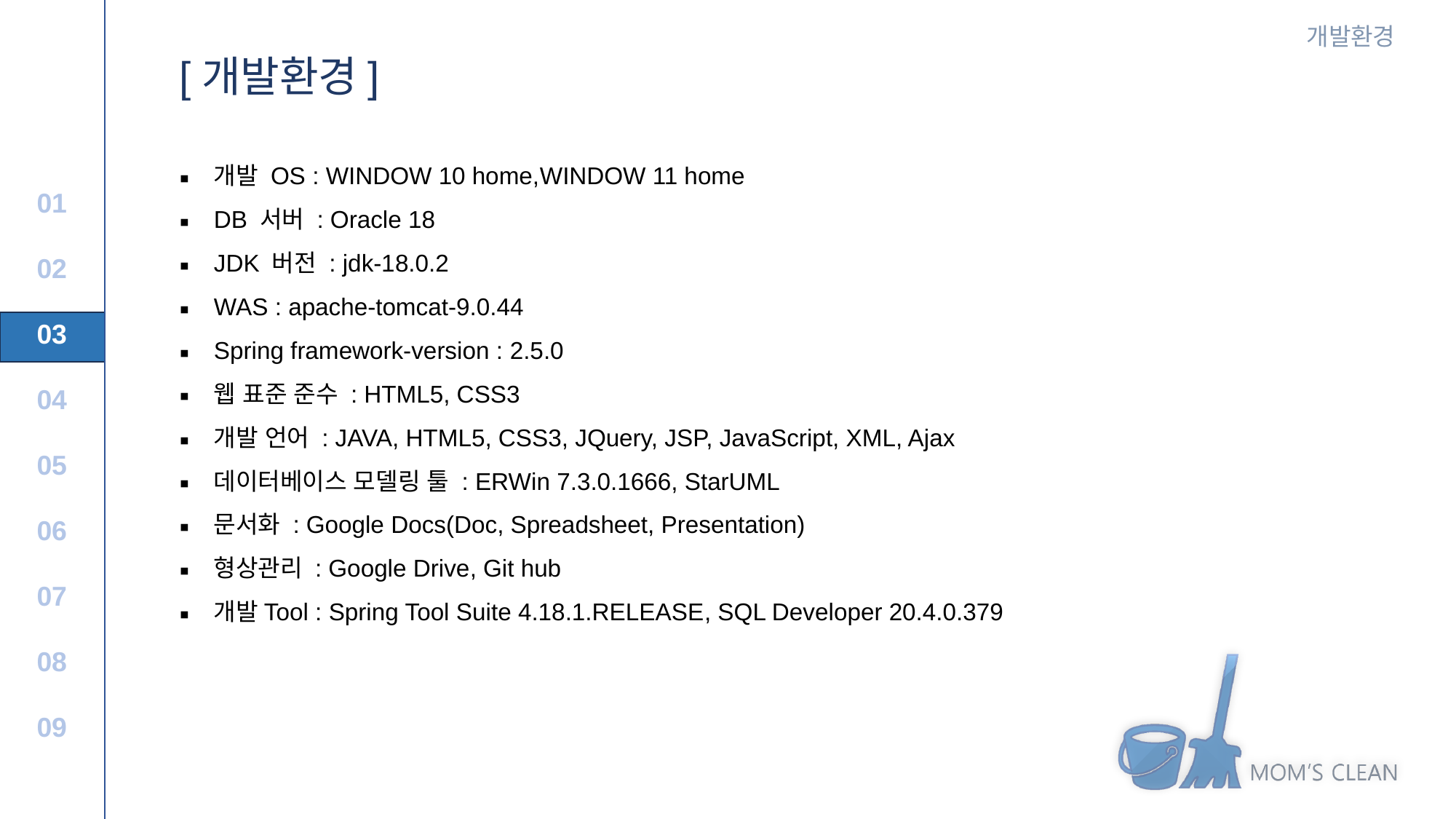

[개발환경]

개발 OS : WINDOW 10 home,WINDOW 11 home
DB 서버 : Oracle 18
JDK 버전 : jdk-18.0.2
WAS : apache-tomcat-9.0.44
Spring framework-version : 2.5.0
웹 표준 준수 : HTML5, CSS3
개발 언어 : JAVA, HTML5, CSS3, JQuery, JSP, JavaScript, XML, Ajax
데이터베이스 모델링 툴 : ERWin 7.3.0.1666, StarUML
문서화 : Google Docs(Doc, Spreadsheet, Presentation)
형상관리 : Google Drive, Git hub
개발Tool : Spring Tool Suite 4.18.1.RELEASE, SQL Developer 20.4.0.379